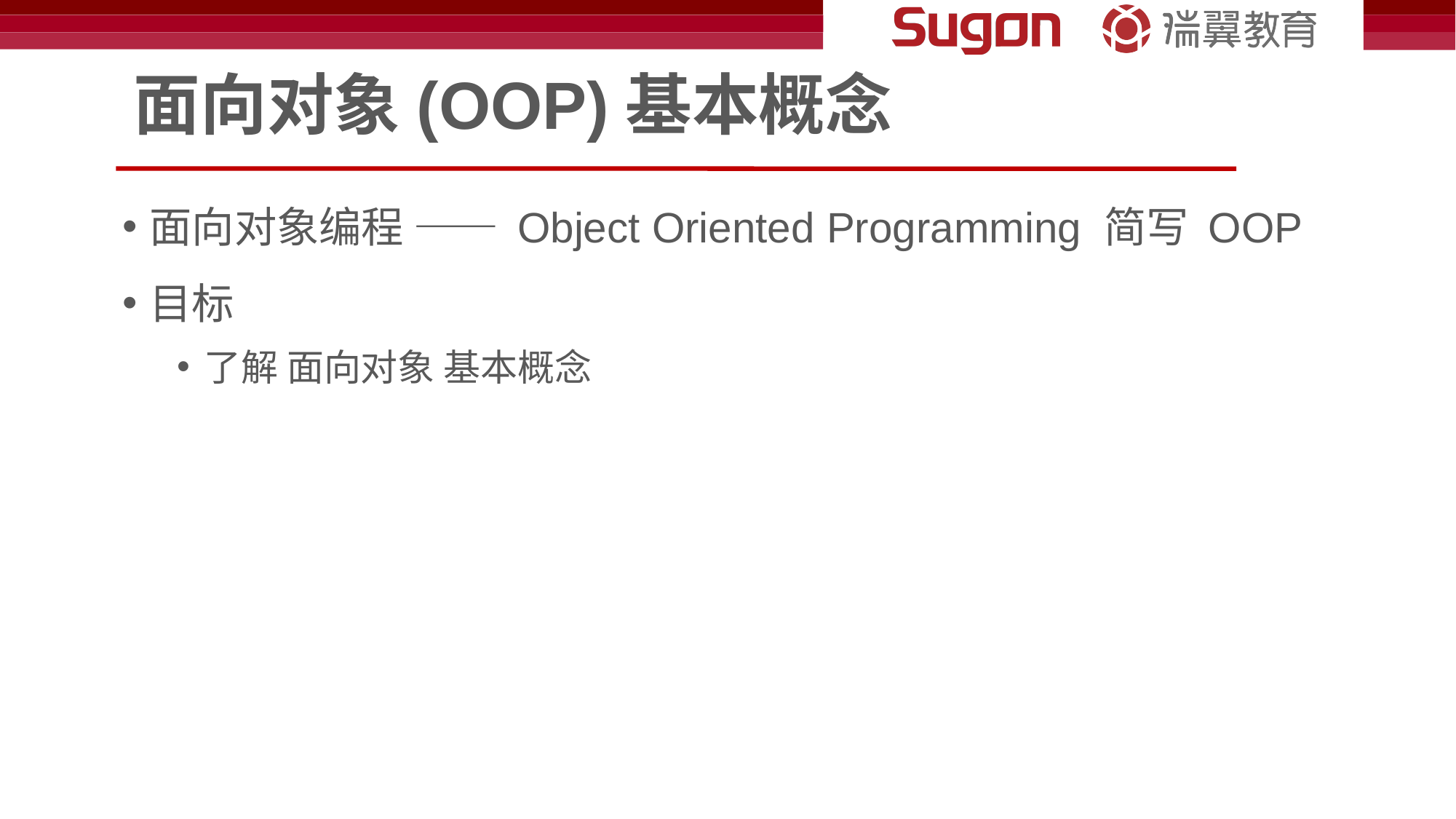

# 面向对象(OOP)基本概念
面向对象编程 —— Object Oriented Programming 简写 OOP
目标
了解 面向对象 基本概念